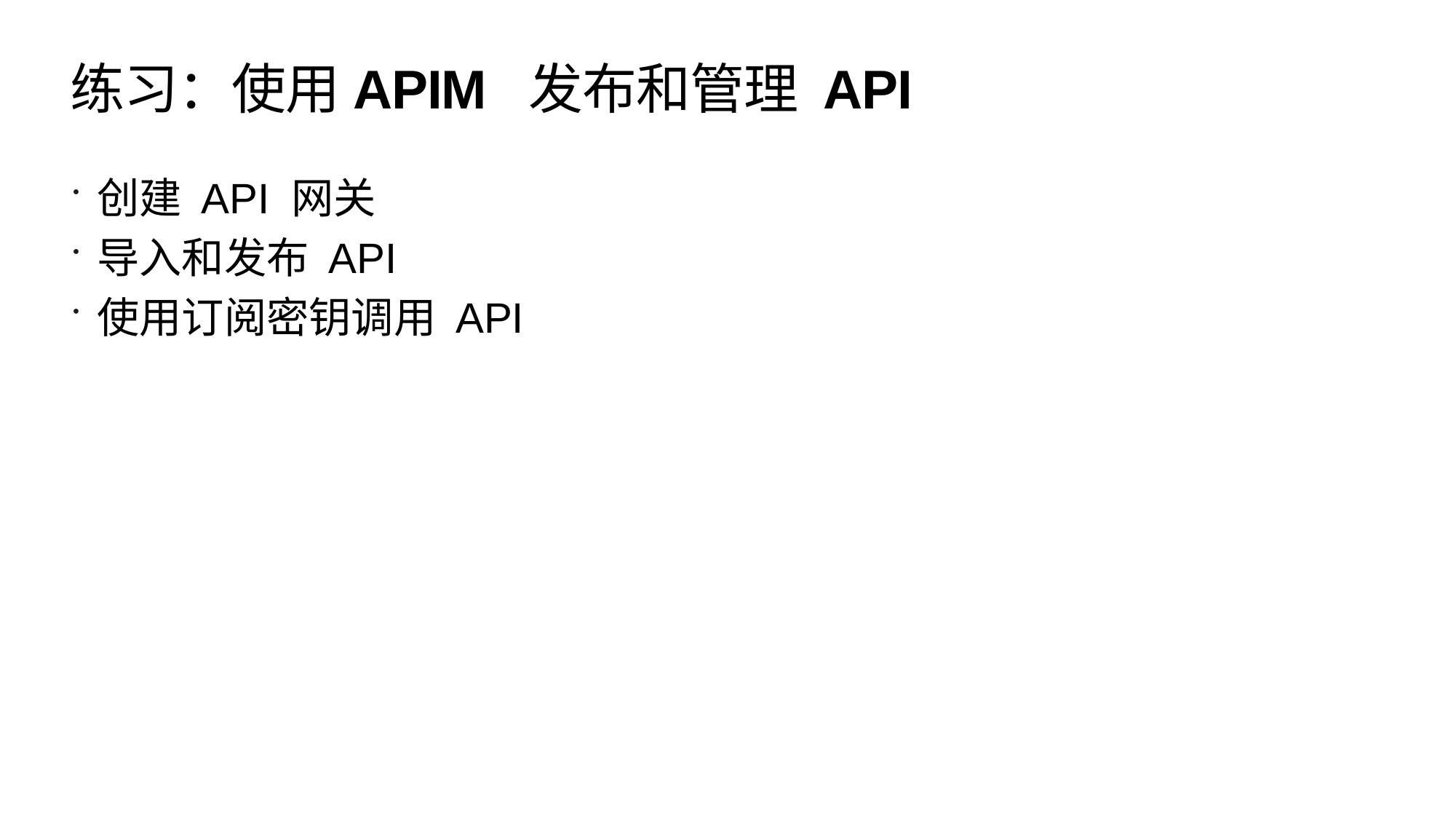

# 练习：使用APIM  发布和管理 API
创建 API 网关
导入和发布 API
使用订阅密钥调用 API